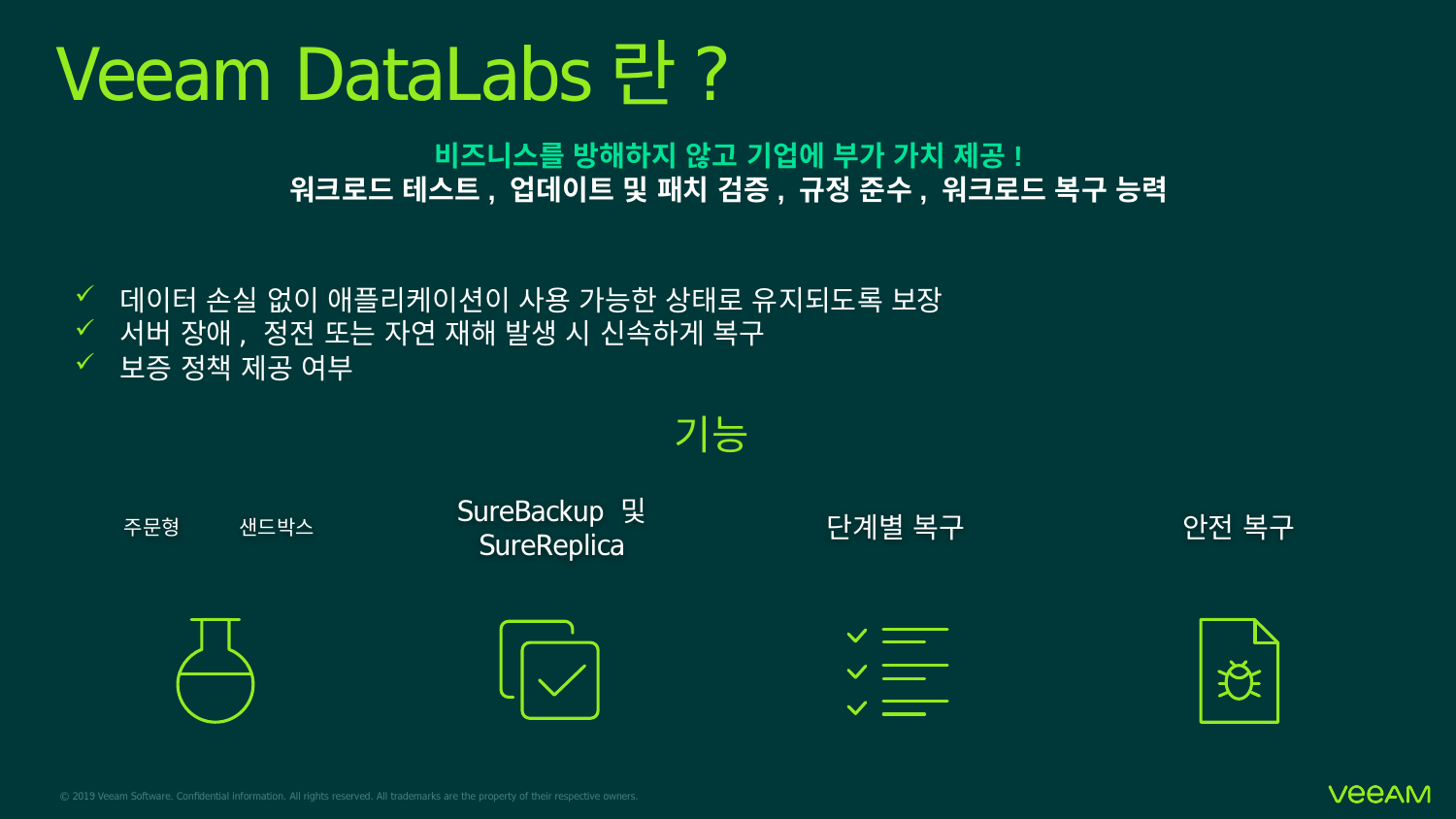

# Veeam DataLabs란?
비즈니스를 방해하지 않고 기업에 부가 가치 제공!
워크로드 테스트, 업데이트 및 패치 검증, 규정 준수, 워크로드 복구 능력
데이터 손실 없이 애플리케이션이 사용 가능한 상태로 유지되도록 보장
서버 장애, 정전 또는 자연 재해 발생 시 신속하게 복구
보증 정책 제공 여부
기능
주문형          샌드박스

SureBackup 및 SureReplica

단계별 복구

안전 복구